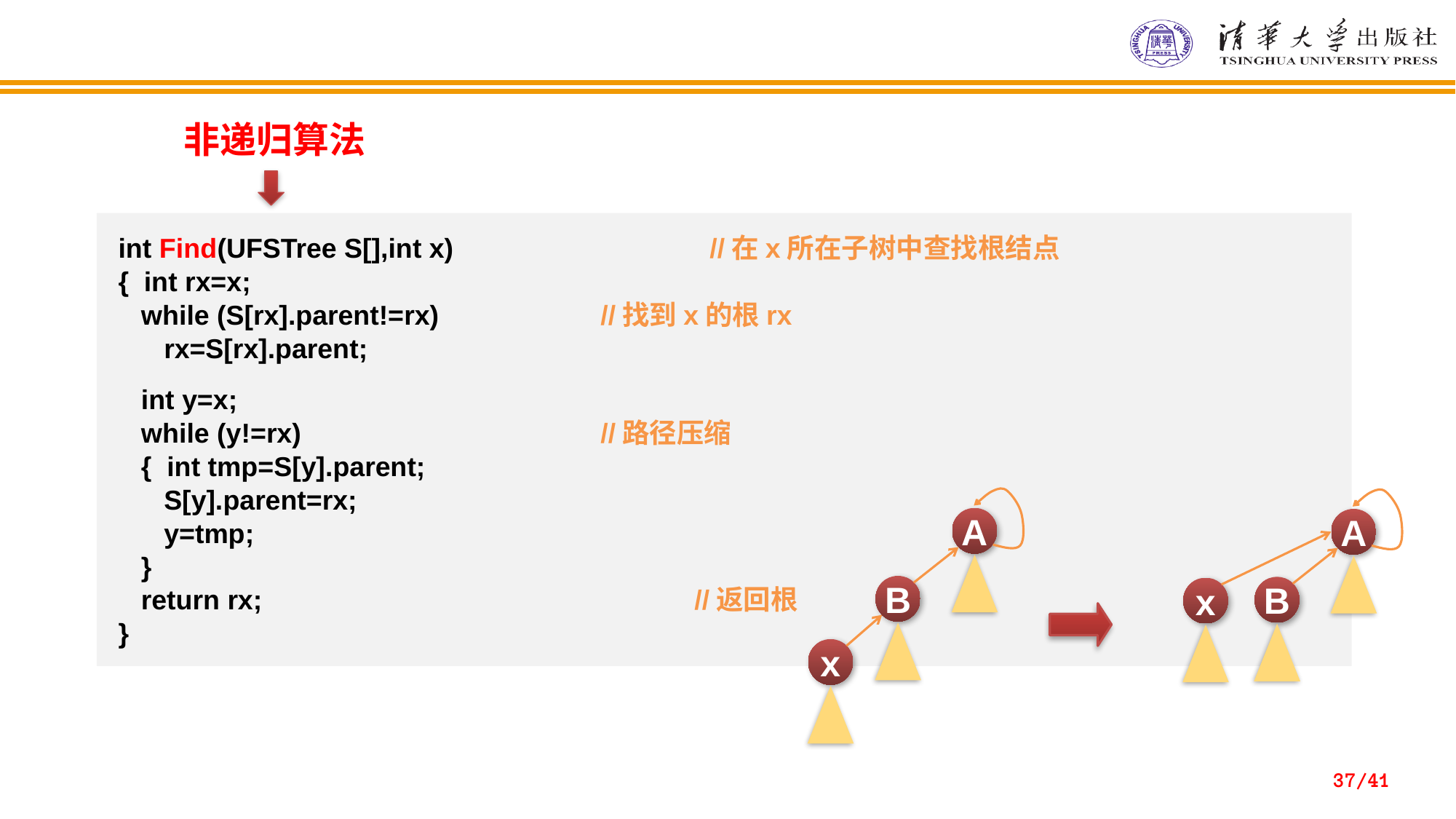

非递归算法

int Find(UFSTree S[],int x)		      //在x所在子树中查找根结点
{  int rx=x;
   while (S[rx].parent!=rx)		      //找到x的根rx
      rx=S[rx].parent;
   int y=x;
   while (y!=rx)			      //路径压缩
   {  int tmp=S[y].parent;
      S[y].parent=rx;
      y=tmp;
   }
   return rx;				    //返回根
}

A
A

B
B
x

x